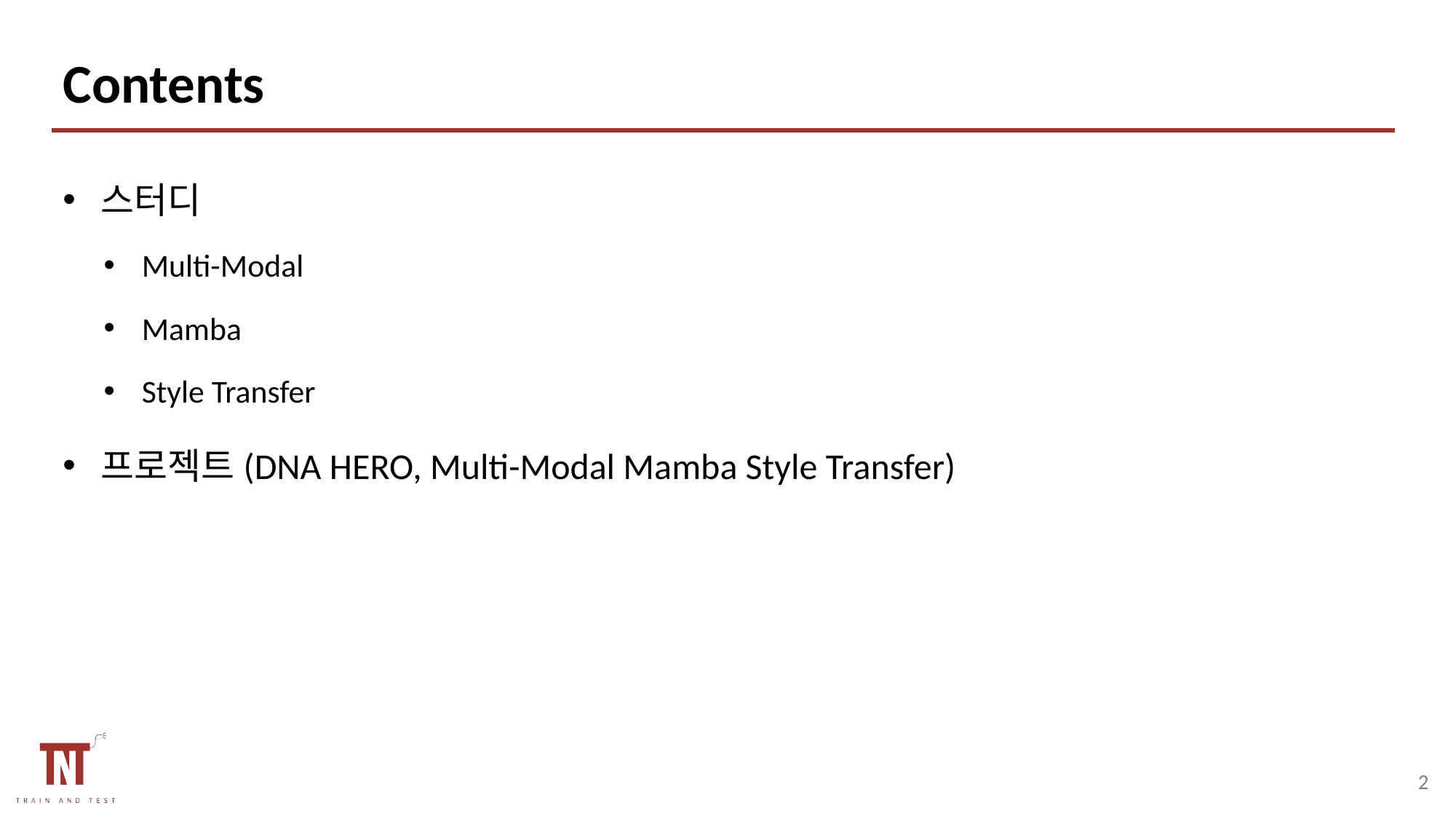

# Contents
스터디
Multi-Modal
Mamba
Style Transfer
프로젝트(DNA HERO, Multi-Modal Mamba Style Transfer)
2